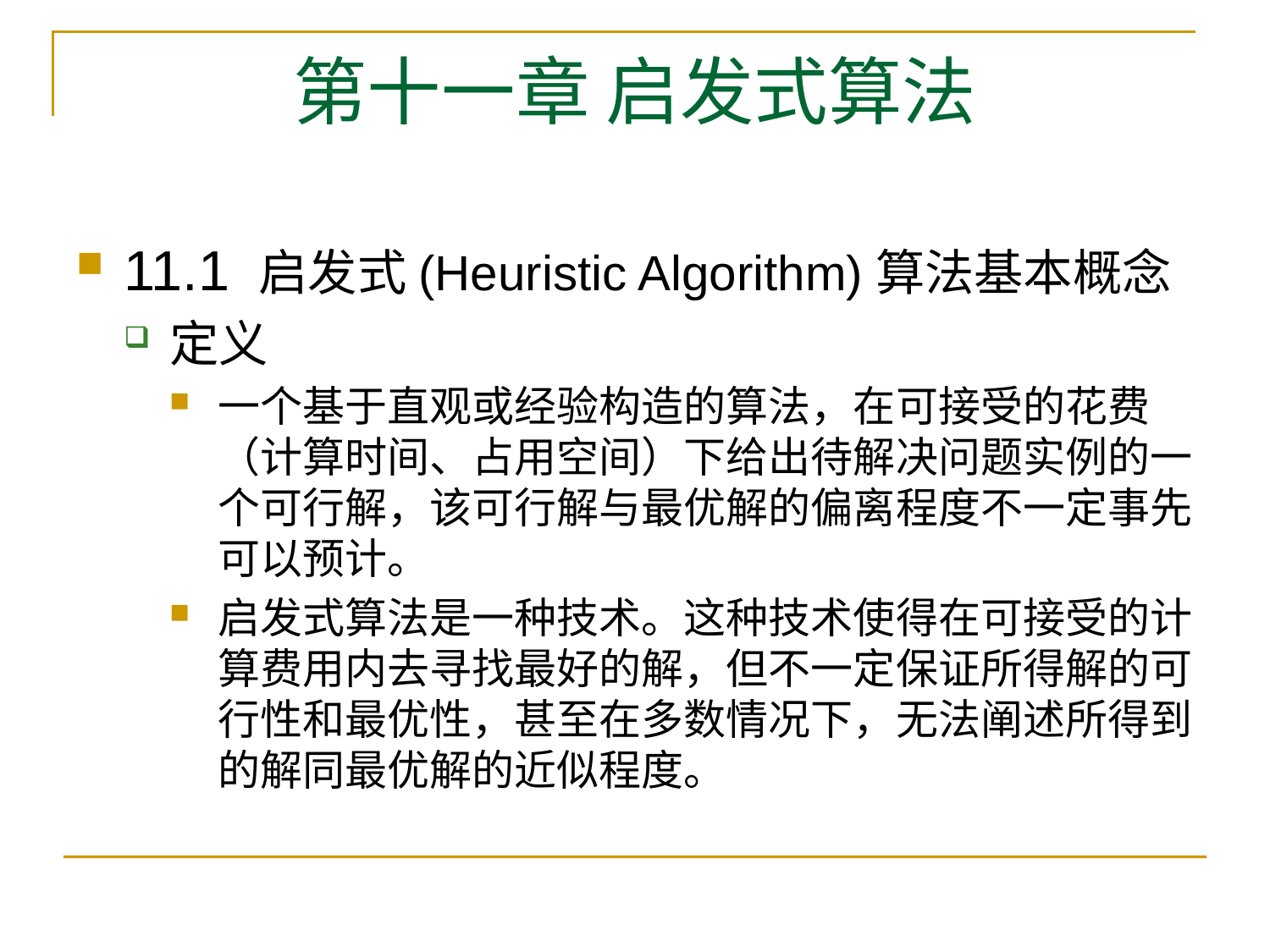

# 第十一章 启发式算法
11.1 启发式(Heuristic Algorithm)算法基本概念
定义
一个基于直观或经验构造的算法，在可接受的花费（计算时间、占用空间）下给出待解决问题实例的一个可行解，该可行解与最优解的偏离程度不一定事先可以预计。
启发式算法是一种技术。这种技术使得在可接受的计算费用内去寻找最好的解，但不一定保证所得解的可行性和最优性，甚至在多数情况下，无法阐述所得到的解同最优解的近似程度。